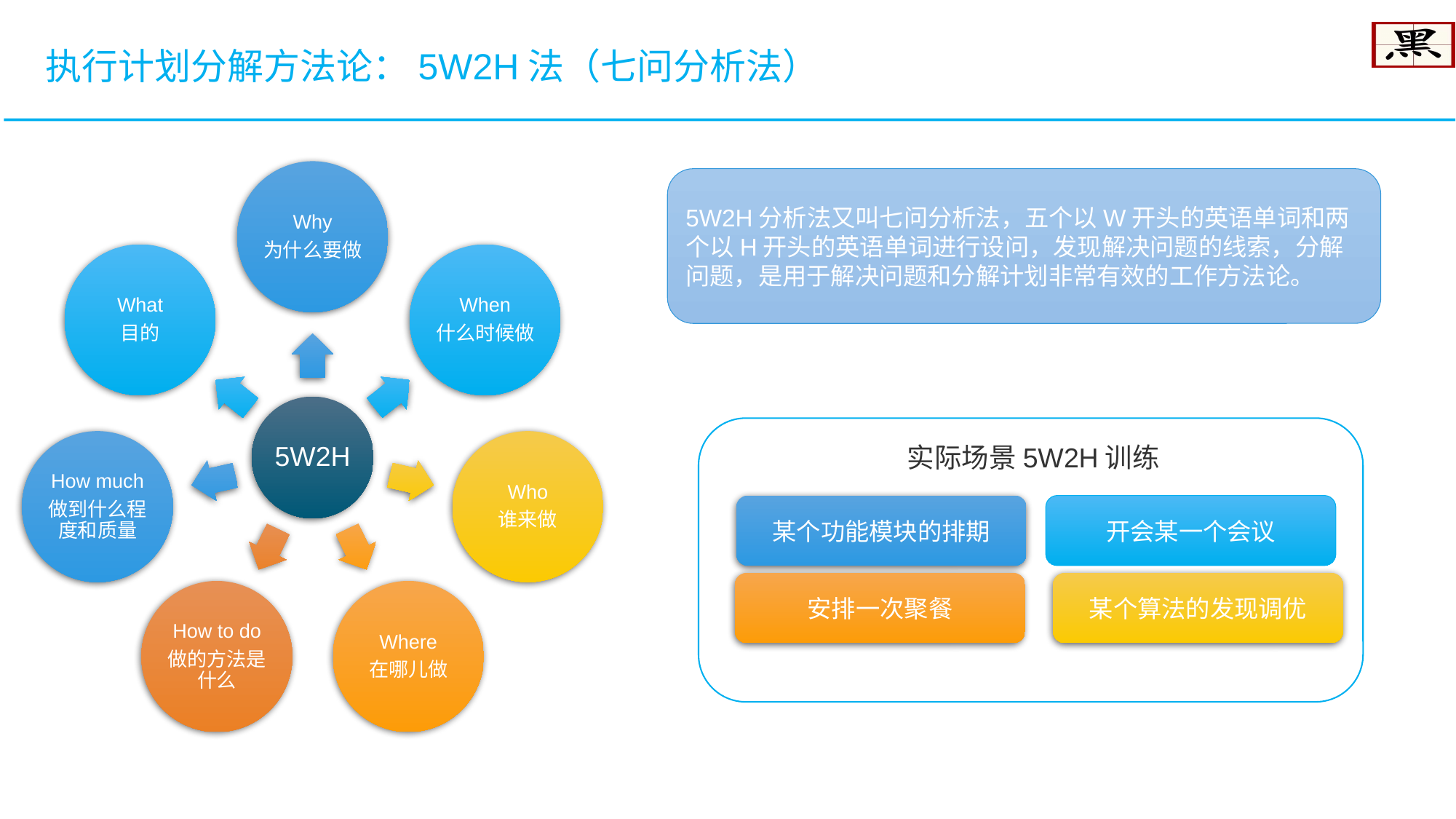

执行计划分解方法论：5W2H法（七问分析法）
5W2H

Why
为什么要做

When
什么时候做

Who
谁来做

Where
在哪儿做

How to do
做的方法是什么

How much
做到什么程度和质量

What
目的
5W2H分析法又叫七问分析法，五个以W开头的英语单词和两个以H开头的英语单词进行设问，发现解决问题的线索，分解问题，是用于解决问题和分解计划非常有效的工作方法论。

实际场景5W2H训练
某个功能模块的排期
开会某一个会议
安排一次聚餐
某个算法的发现调优